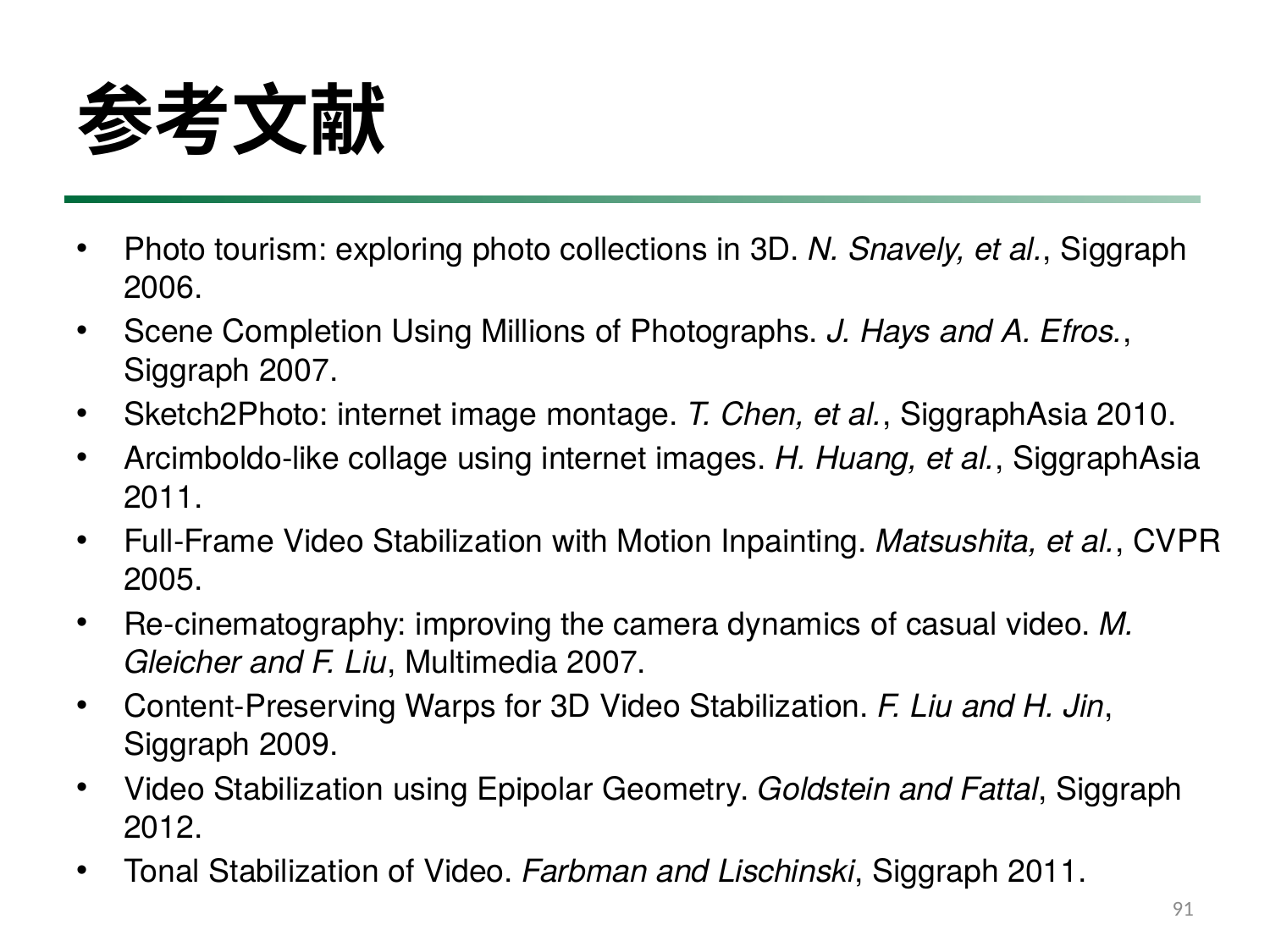

# 参考文献
Photo tourism: exploring photo collections in 3D. N. Snavely, et al., Siggraph 2006.
Scene Completion Using Millions of Photographs. J. Hays and A. Efros., Siggraph 2007.
Sketch2Photo: internet image montage. T. Chen, et al., SiggraphAsia 2010.
Arcimboldo-like collage using internet images. H. Huang, et al., SiggraphAsia 2011.
Full-Frame Video Stabilization with Motion Inpainting. Matsushita, et al., CVPR 2005.
Re-cinematography: improving the camera dynamics of casual video. M. Gleicher and F. Liu, Multimedia 2007.
Content-Preserving Warps for 3D Video Stabilization. F. Liu and H. Jin, Siggraph 2009.
Video Stabilization using Epipolar Geometry. Goldstein and Fattal, Siggraph 2012.
Tonal Stabilization of Video. Farbman and Lischinski, Siggraph 2011.

91